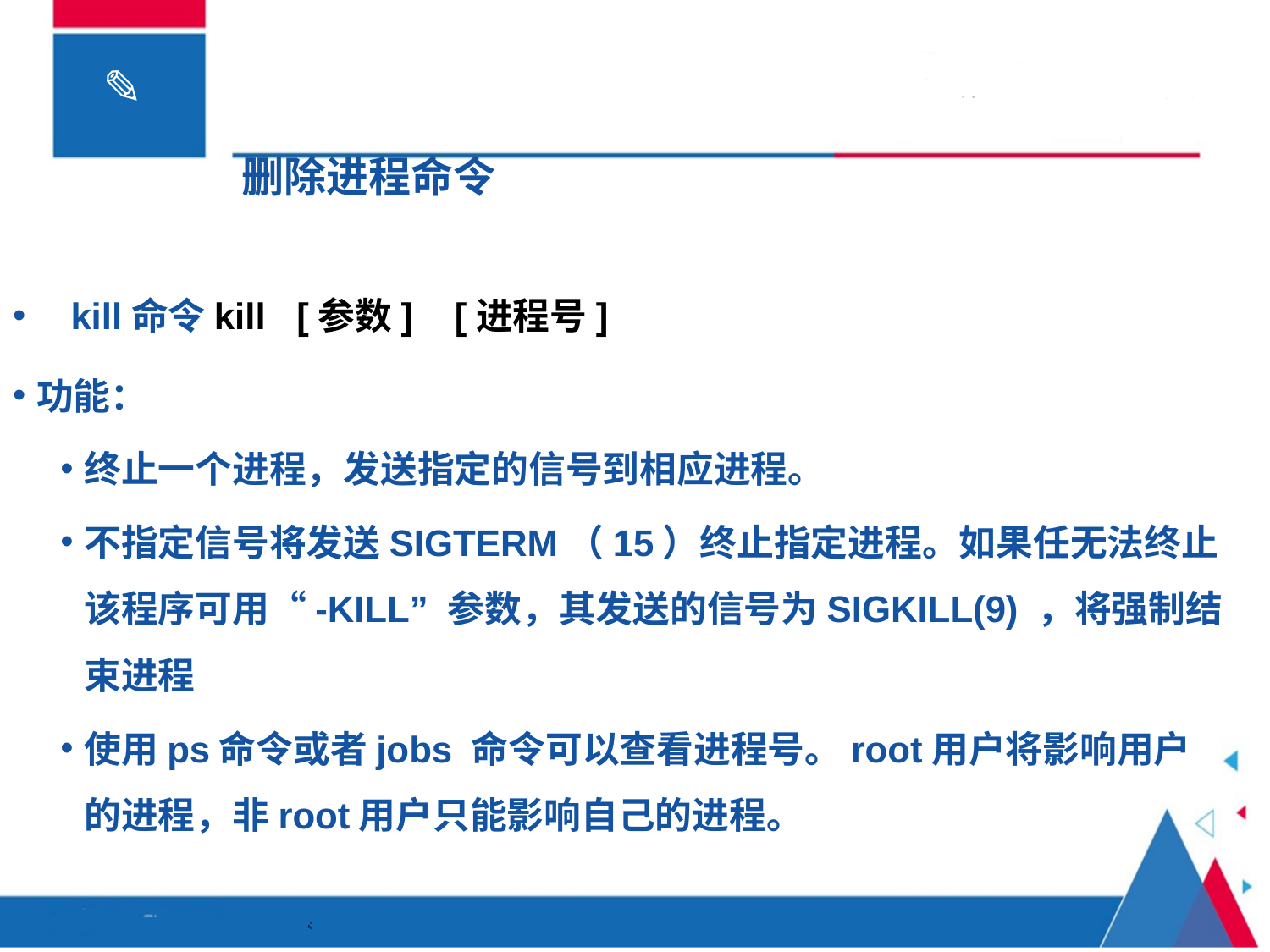

# 删除进程命令
 kill命令kill   [参数]    [进程号]
功能：
终止一个进程，发送指定的信号到相应进程。
不指定信号将发送SIGTERM（15）终止指定进程。如果任无法终止该程序可用“-KILL” 参数，其发送的信号为SIGKILL(9) ，将强制结束进程
使用ps命令或者jobs 命令可以查看进程号。root用户将影响用户的进程，非root用户只能影响自己的进程。